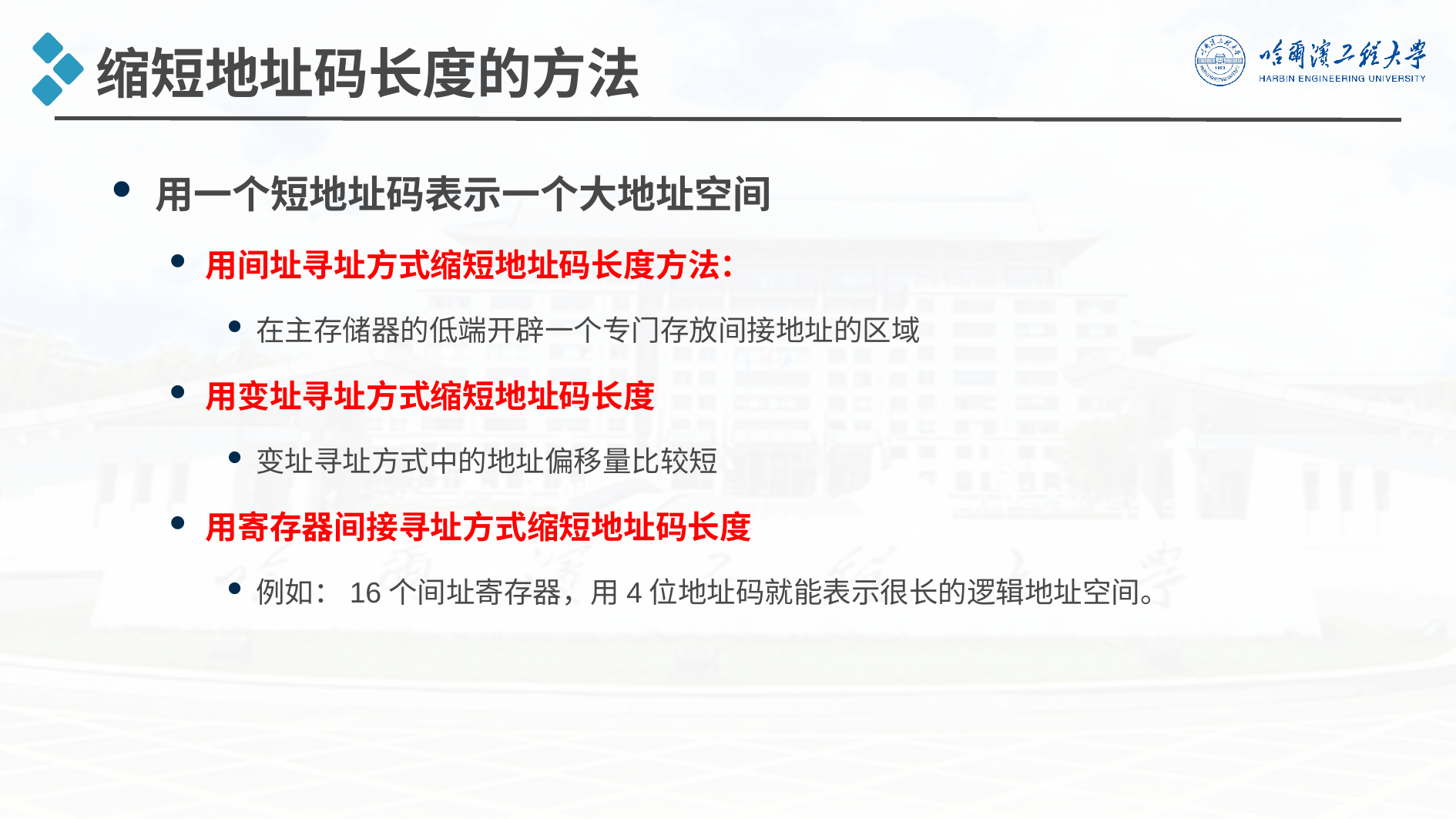

缩短地址码长度的方法

用一个短地址码表示一个大地址空间
用间址寻址方式缩短地址码长度方法：
在主存储器的低端开辟一个专门存放间接地址的区域
用变址寻址方式缩短地址码长度
变址寻址方式中的地址偏移量比较短
用寄存器间接寻址方式缩短地址码长度
例如：16个间址寄存器，用4位地址码就能表示很长的逻辑地址空间。